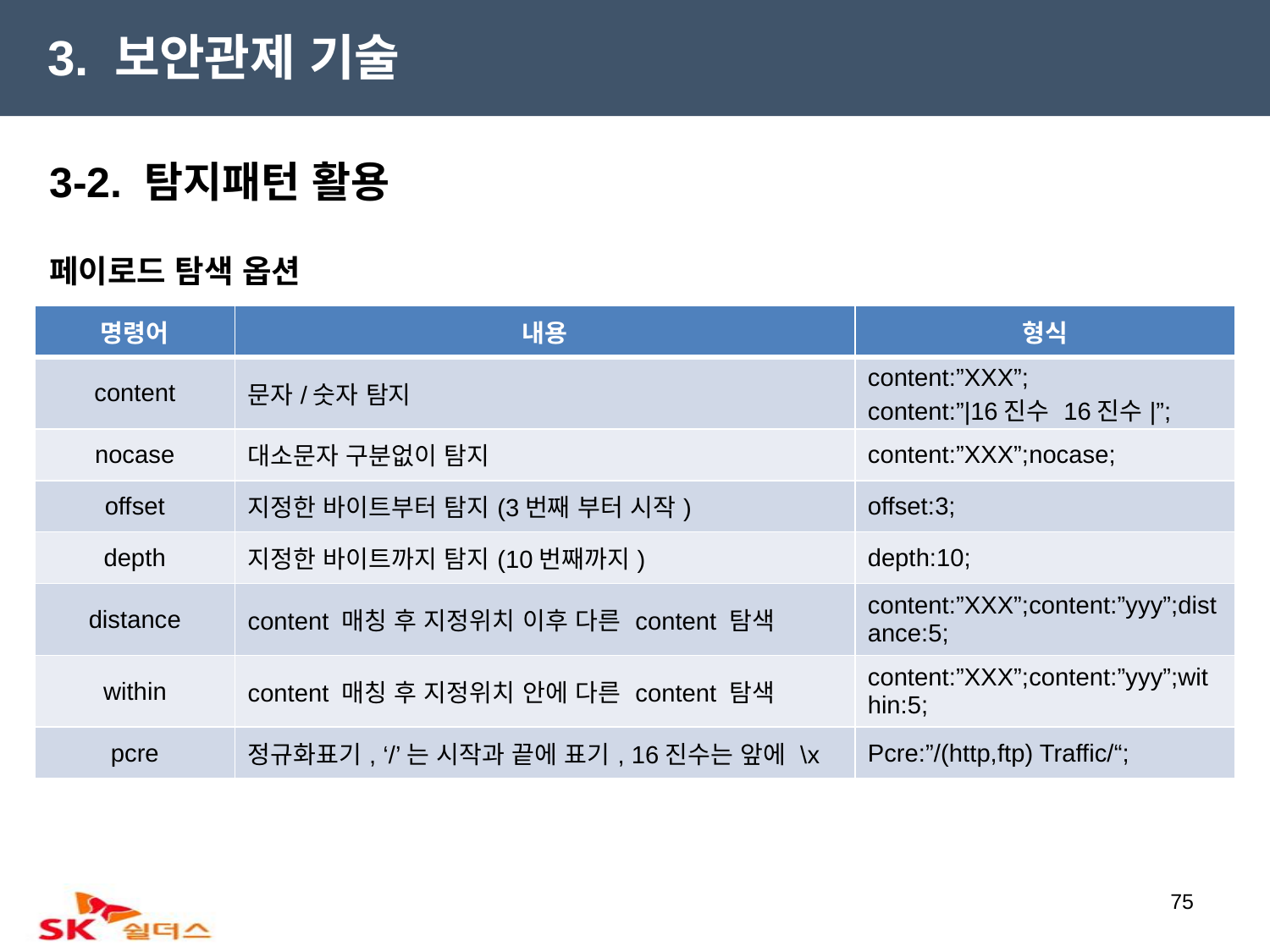

3. 보안관제 기술
3-2. 탐지패턴 활용
페이로드 탐색 옵션
| 명령어 | 내용 | 형식 |
| --- | --- | --- |
| content | 문자/숫자 탐지 | content:”XXX”; content:”|16진수 16진수|”; |
| nocase | 대소문자 구분없이 탐지 | content:”XXX”;nocase; |
| offset | 지정한 바이트부터 탐지(3번째 부터 시작) | offset:3; |
| depth | 지정한 바이트까지 탐지(10번째까지) | depth:10; |
| distance | content 매칭 후 지정위치 이후 다른 content 탐색 | content:”XXX”;content:”yyy”;distance:5; |
| within | content 매칭 후 지정위치 안에 다른 content 탐색 | content:”XXX”;content:”yyy”;within:5; |
| pcre | 정규화표기, ‘/’는 시작과 끝에 표기, 16진수는 앞에 \x | Pcre:”/(http,ftp) Traffic/“; |
75